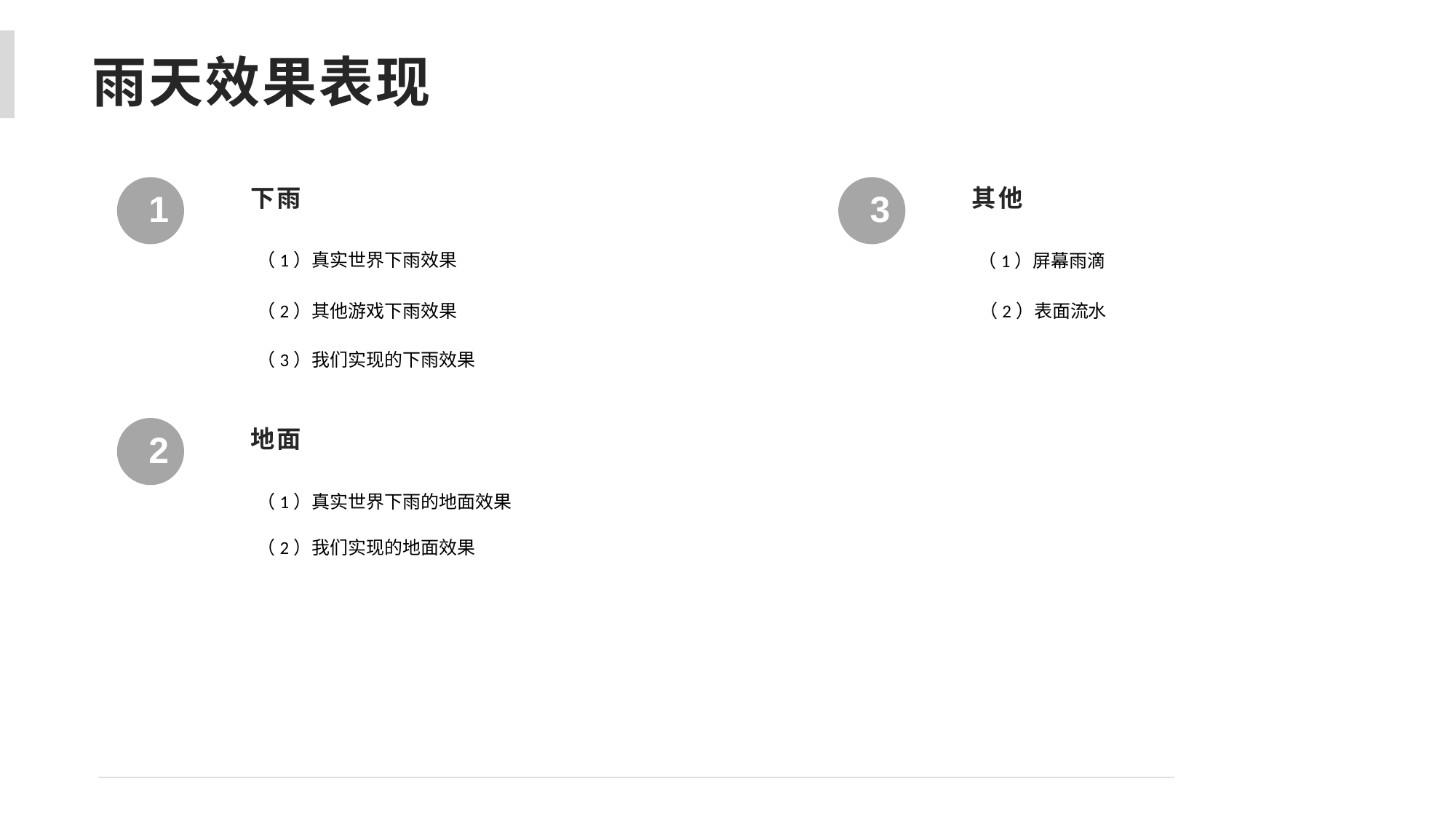

雨天效果表现
1
下雨
3
其他
（1）真实世界下雨效果
（1）屏幕雨滴
（2）其他游戏下雨效果
（2）表面流水
（3）我们实现的下雨效果
2
地面
（1）真实世界下雨的地面效果
（2）我们实现的地面效果